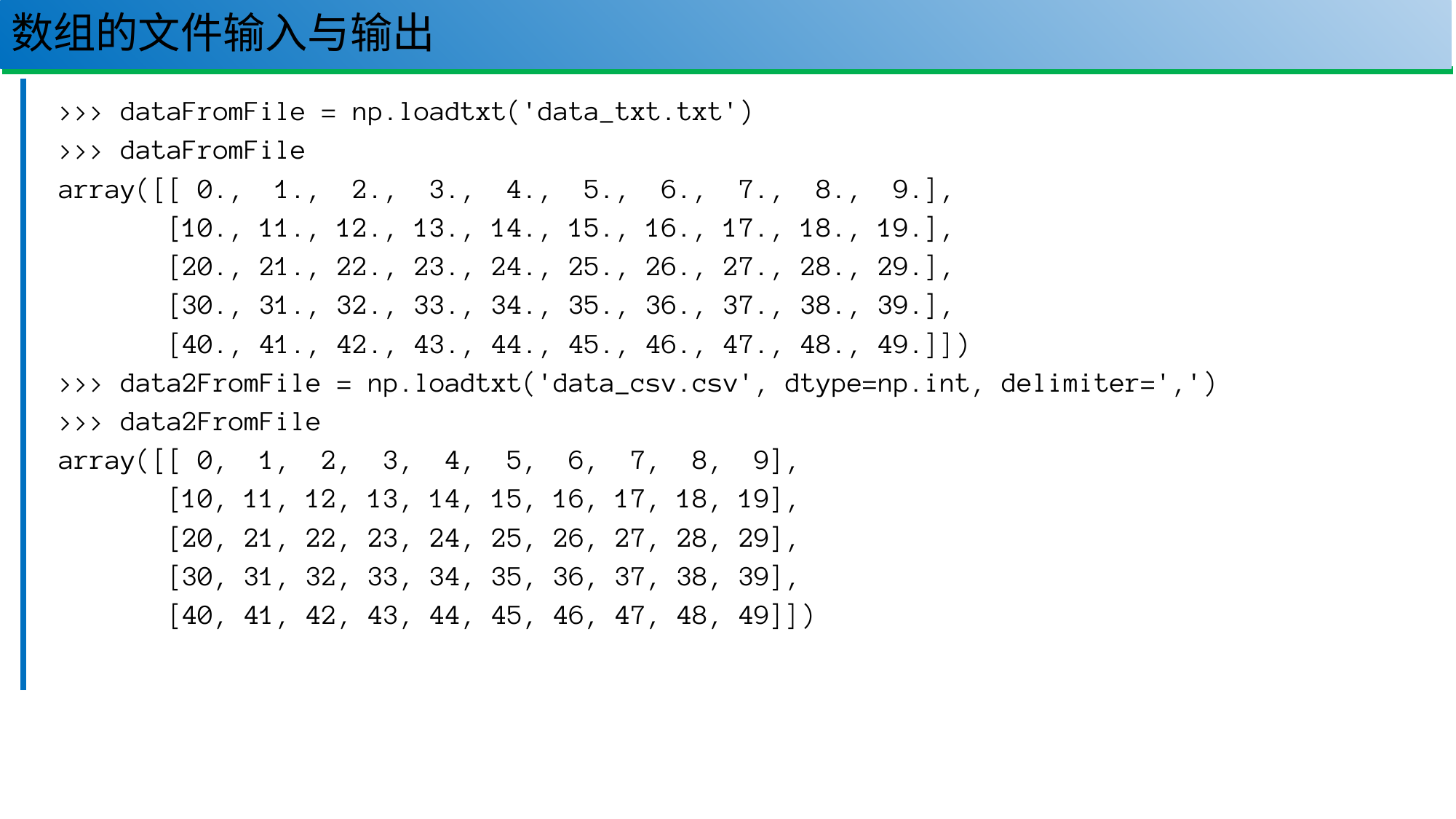

# 数组的文件输入与输出
122
>>> dataFromFile = np.loadtxt('data_txt.txt')
>>> dataFromFile
array([[ 0.,  1.,  2.,  3.,  4.,  5.,  6.,  7.,  8.,  9.],
       [10., 11., 12., 13., 14., 15., 16., 17., 18., 19.],
       [20., 21., 22., 23., 24., 25., 26., 27., 28., 29.],
       [30., 31., 32., 33., 34., 35., 36., 37., 38., 39.],
       [40., 41., 42., 43., 44., 45., 46., 47., 48., 49.]])
>>> data2FromFile = np.loadtxt('data_csv.csv', dtype=np.int, delimiter=',')
>>> data2FromFile
array([[ 0,  1,  2,  3,  4,  5,  6,  7,  8,  9],
       [10, 11, 12, 13, 14, 15, 16, 17, 18, 19],
       [20, 21, 22, 23, 24, 25, 26, 27, 28, 29],
       [30, 31, 32, 33, 34, 35, 36, 37, 38, 39],
       [40, 41, 42, 43, 44, 45, 46, 47, 48, 49]])